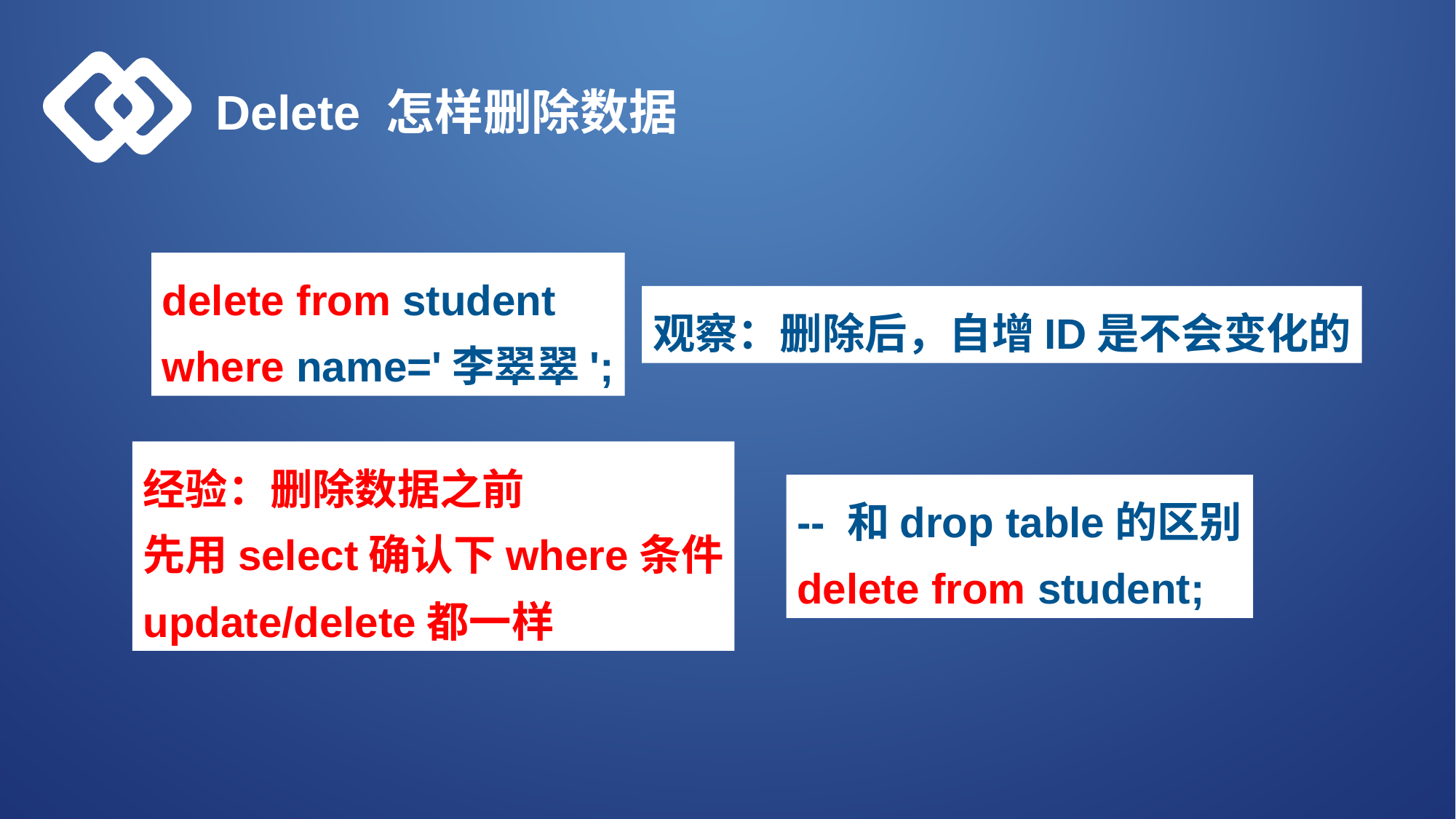

Delete 怎样删除数据

delete from student
where name='李翠翠';
观察：删除后，自增ID是不会变化的
经验：删除数据之前
先用select确认下where条件
update/delete都一样
-- 和drop table的区别
delete from student;